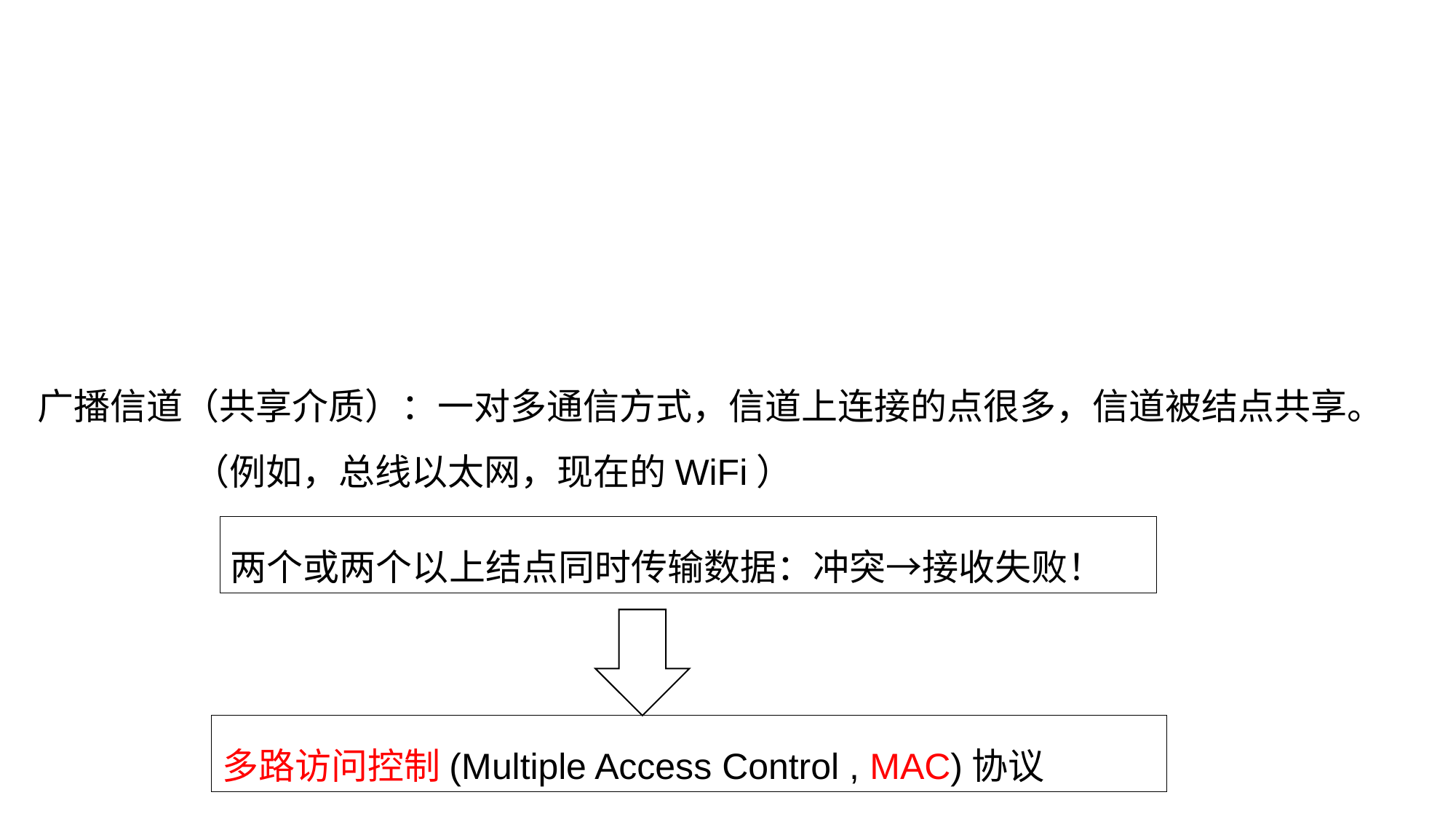

两类链路：
点对点信道：一对一通信方式，信道被双方独享。
                 （例如，拨号上网）
广播信道（共享介质）：一对多通信方式，信道上连接的点很多，信道被结点共享。
                  （例如，总线以太网，现在的WiFi）
两个或两个以上结点同时传输数据：冲突→接收失败！

多路访问控制(Multiple Access Control , MAC)协议